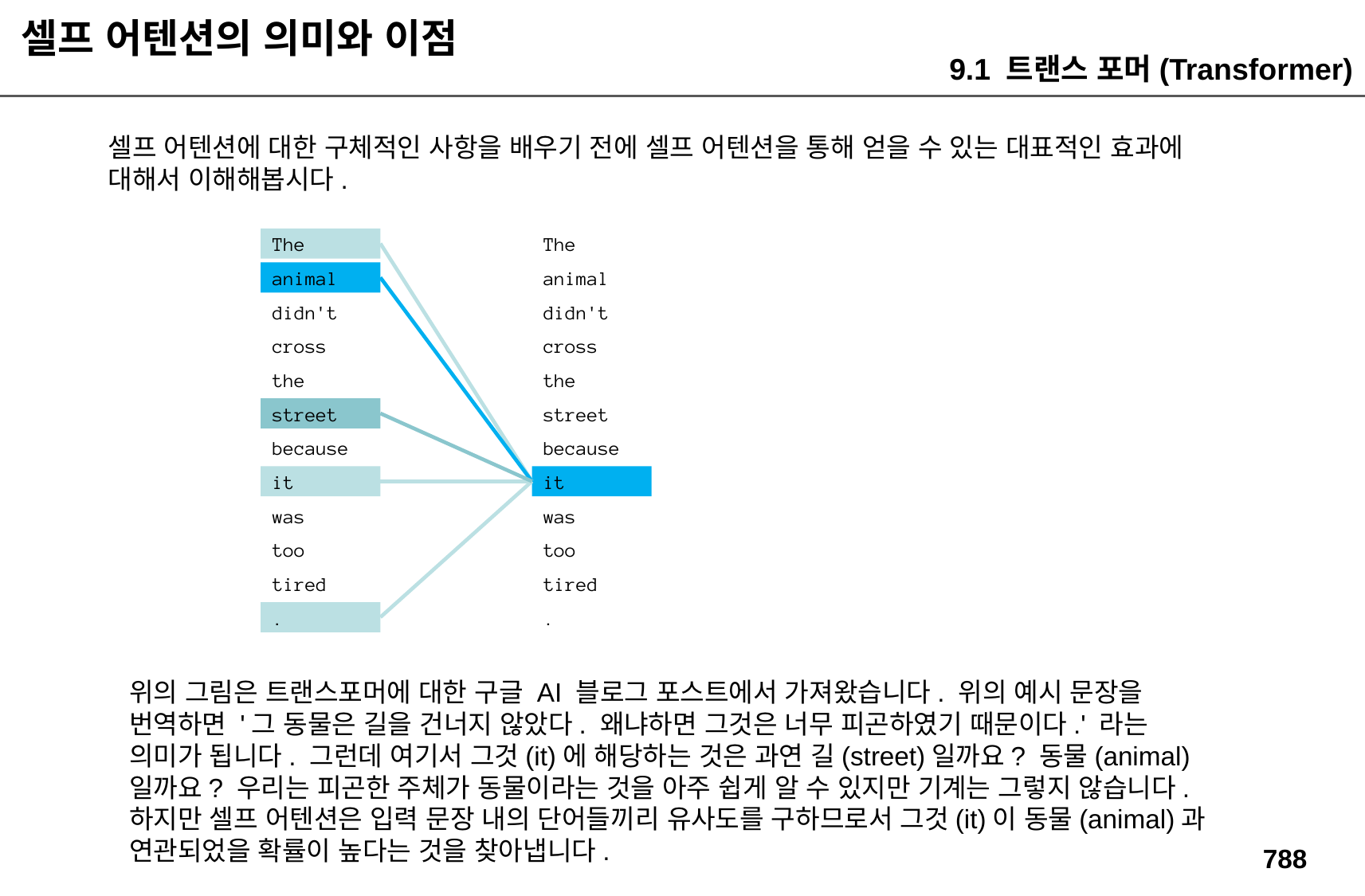

셀프 어텐션의 의미와 이점
9.1 트랜스 포머(Transformer)
셀프 어텐션에 대한 구체적인 사항을 배우기 전에 셀프 어텐션을 통해 얻을 수 있는 대표적인 효과에 대해서 이해해봅시다.
The
The
animal
animal
didn't
didn't
cross
cross
the
the
street
street
because
because
it
it
was
was
too
too
tired
tired
.
.
위의 그림은 트랜스포머에 대한 구글 AI 블로그 포스트에서 가져왔습니다. 위의 예시 문장을 번역하면 '그 동물은 길을 건너지 않았다. 왜냐하면 그것은 너무 피곤하였기 때문이다.' 라는 의미가 됩니다. 그런데 여기서 그것(it)에 해당하는 것은 과연 길(street)일까요? 동물(animal)일까요? 우리는 피곤한 주체가 동물이라는 것을 아주 쉽게 알 수 있지만 기계는 그렇지 않습니다. 하지만 셀프 어텐션은 입력 문장 내의 단어들끼리 유사도를 구하므로서 그것(it)이 동물(animal)과 연관되었을 확률이 높다는 것을 찾아냅니다.